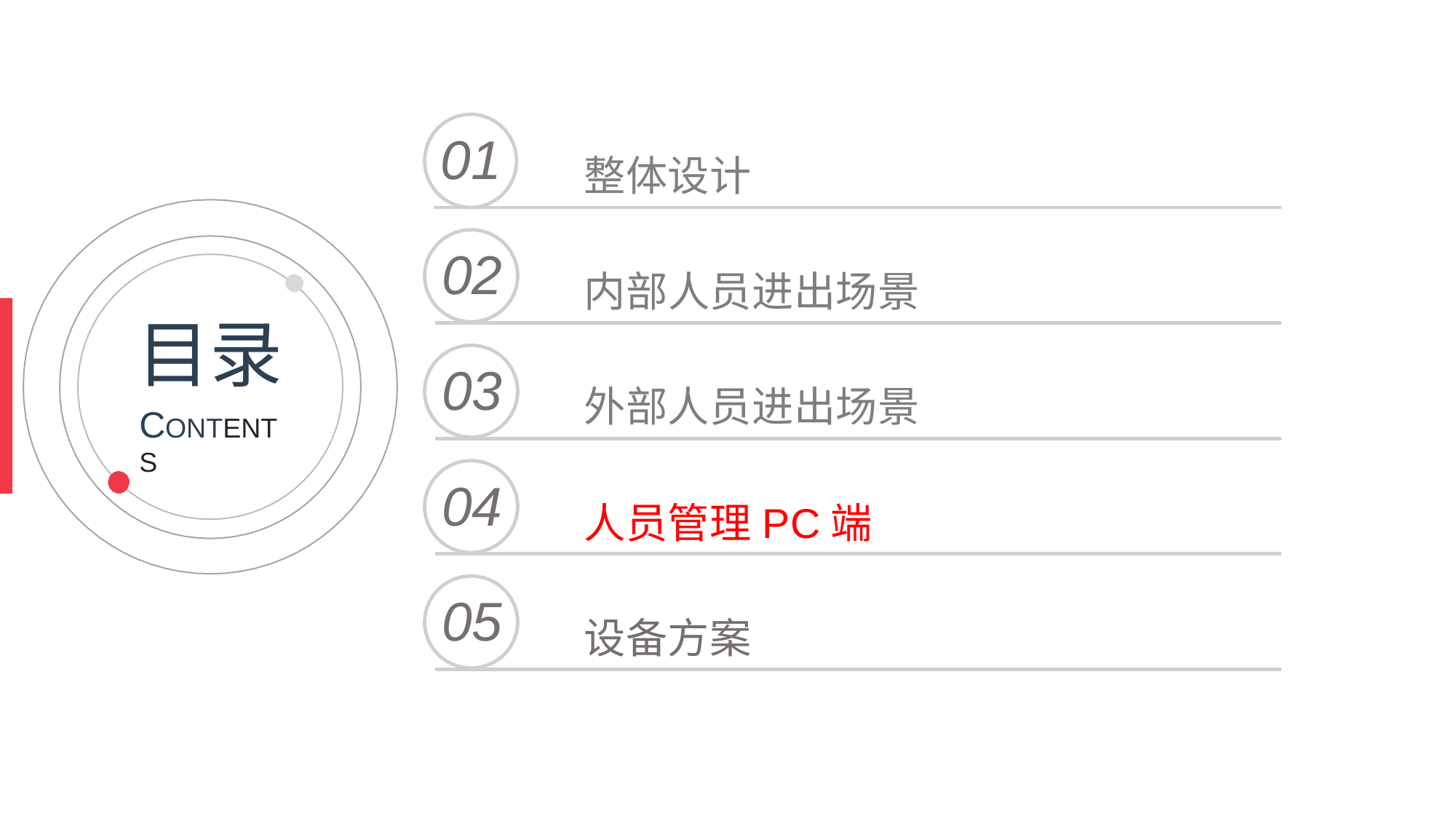

01
整体设计

02
内部人员进出场景

目录
CONTENTS

03
外部人员进出场景

04
人员管理PC端

05
设备方案